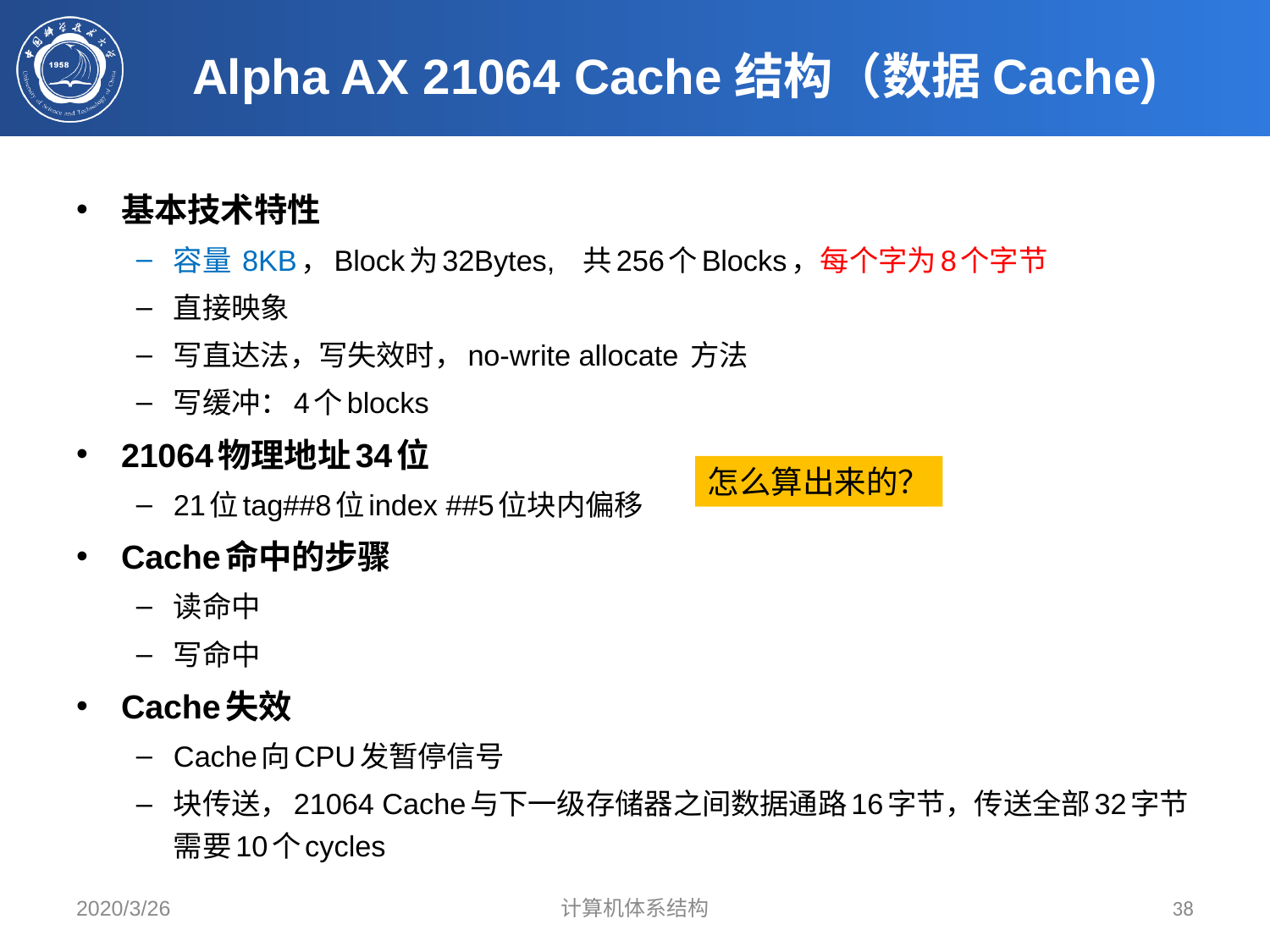

# Alpha AX 21064 Cache结构（数据Cache)
基本技术特性
容量 8KB，Block为32Bytes,   共256个Blocks，每个字为8个字节
直接映象
写直达法，写失效时，no-write allocate 方法
写缓冲：4个blocks
21064物理地址34位
21位tag##8位index ##5位块内偏移
Cache命中的步骤
读命中
写命中
Cache失效
Cache向CPU发暂停信号
块传送，21064 Cache与下一级存储器之间数据通路16字节，传送全部32字节需要10个cycles
怎么算出来的？
2020/3/26
计算机体系结构
38